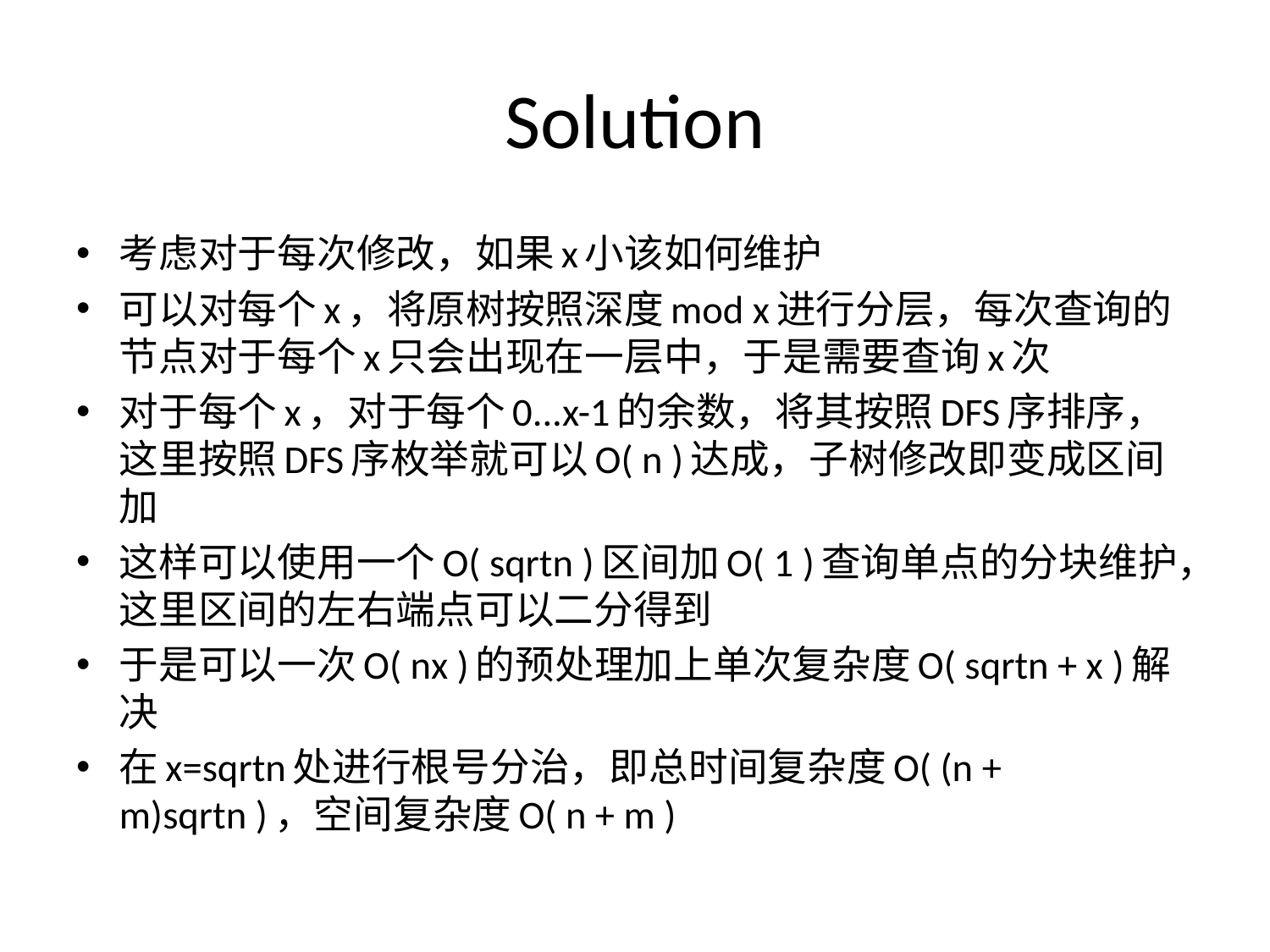

# Solution
考虑对于每次修改，如果x小该如何维护
可以对每个x，将原树按照深度mod x进行分层，每次查询的节点对于每个x只会出现在一层中，于是需要查询x次
对于每个x，对于每个0...x-1的余数，将其按照DFS序排序，这里按照DFS序枚举就可以O( n )达成，子树修改即变成区间加
这样可以使用一个O( sqrtn )区间加O( 1 )查询单点的分块维护，这里区间的左右端点可以二分得到
于是可以一次O( nx )的预处理加上单次复杂度O( sqrtn + x )解决
在x=sqrtn处进行根号分治，即总时间复杂度O( (n + m)sqrtn )，空间复杂度O( n + m )